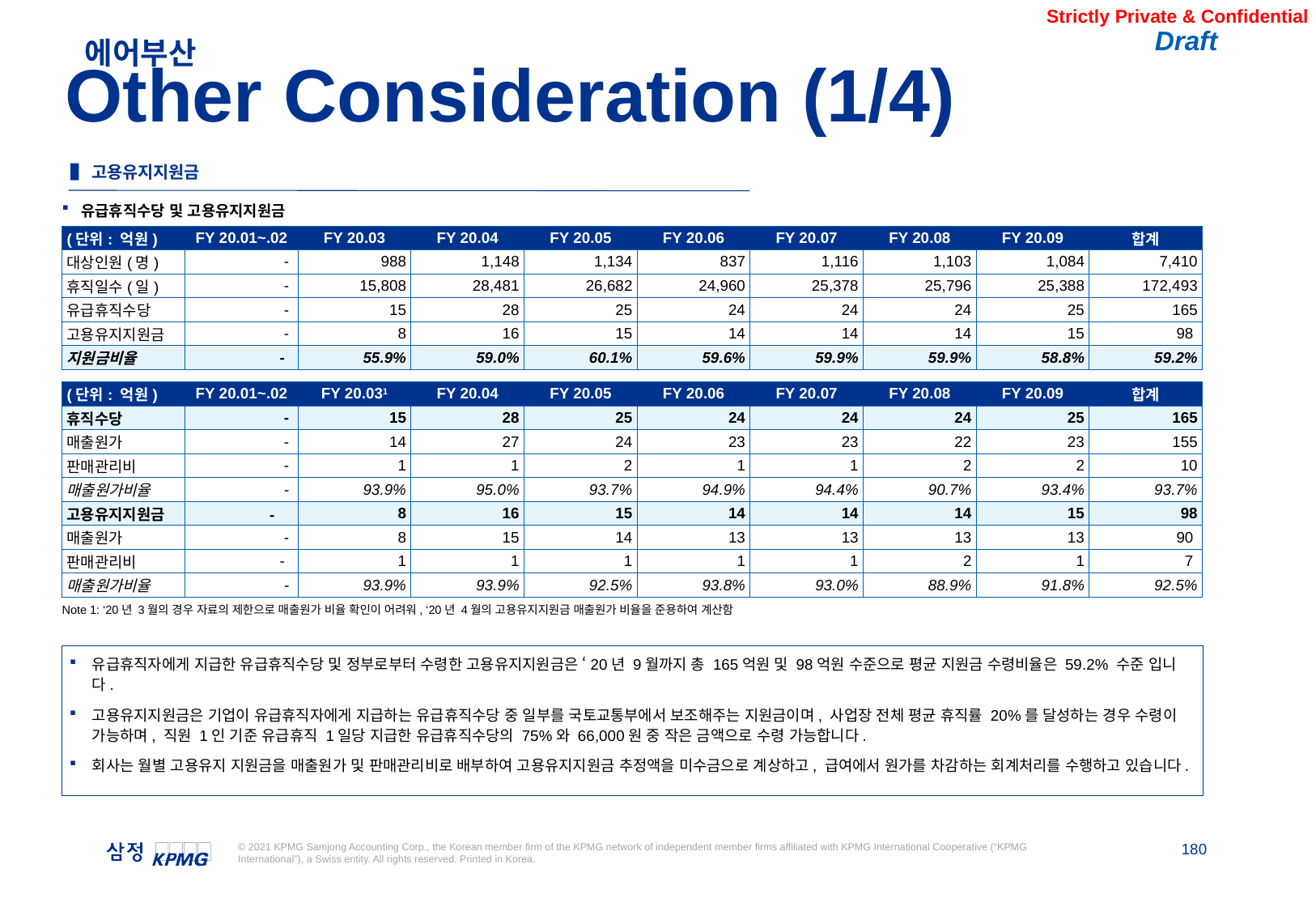

에어부산
Other Consideration (1/4)
▌고용유지지원금

유급휴직수당 및 고용유지지원금
| (단위: 억원) | FY 20.01~.02 | FY 20.03 | FY 20.04 | FY 20.05 | FY 20.06 | FY 20.07 | FY 20.08 | FY 20.09 | 합계 |
| --- | --- | --- | --- | --- | --- | --- | --- | --- | --- |
| 대상인원(명) | - | 988 | 1,148 | 1,134 | 837 | 1,116 | 1,103 | 1,084 | 7,410 |
| 휴직일수(일) | - | 15,808 | 28,481 | 26,682 | 24,960 | 25,378 | 25,796 | 25,388 | 172,493 |
| 유급휴직수당 | - | 15 | 28 | 25 | 24 | 24 | 24 | 25 | 165 |
| 고용유지지원금 | - | 8 | 16 | 15 | 14 | 14 | 14 | 15 | 98 |
| 지원금비율 | - | 55.9% | 59.0% | 60.1% | 59.6% | 59.9% | 59.9% | 58.8% | 59.2% |
| (단위: 억원) | FY 20.01~.02 | FY 20.031 | FY 20.04 | FY 20.05 | FY 20.06 | FY 20.07 | FY 20.08 | FY 20.09 | 합계 |
| --- | --- | --- | --- | --- | --- | --- | --- | --- | --- |
| 휴직수당 | - | 15 | 28 | 25 | 24 | 24 | 24 | 25 | 165 |
| 매출원가 | - | 14 | 27 | 24 | 23 | 23 | 22 | 23 | 155 |
| 판매관리비 | - | 1 | 1 | 2 | 1 | 1 | 2 | 2 | 10 |
| 매출원가비율 | - | 93.9% | 95.0% | 93.7% | 94.9% | 94.4% | 90.7% | 93.4% | 93.7% |
| 고용유지지원금 | - | 8 | 16 | 15 | 14 | 14 | 14 | 15 | 98 |
| 매출원가 | - | 8 | 15 | 14 | 13 | 13 | 13 | 13 | 90 |
| 판매관리비 | - | 1 | 1 | 1 | 1 | 1 | 2 | 1 | 7 |
| 매출원가비율 | - | 93.9% | 93.9% | 92.5% | 93.8% | 93.0% | 88.9% | 91.8% | 92.5% |
Note 1: ‘20년 3월의 경우 자료의 제한으로 매출원가 비율 확인이 어려워, ‘20년 4월의 고용유지지원금 매출원가 비율을 준용하여 계산함
유급휴직자에게 지급한 유급휴직수당 및 정부로부터 수령한 고용유지지원금은 ‘20년 9월까지 총 165억원 및 98억원 수준으로 평균 지원금 수령비율은 59.2% 수준 입니다.
고용유지지원금은 기업이 유급휴직자에게 지급하는 유급휴직수당 중 일부를 국토교통부에서 보조해주는 지원금이며, 사업장 전체 평균 휴직률 20%를 달성하는 경우 수령이 가능하며, 직원 1인 기준 유급휴직 1일당 지급한 유급휴직수당의 75%와 66,000원 중 작은 금액으로 수령 가능합니다.
회사는 월별 고용유지 지원금을 매출원가 및 판매관리비로 배부하여 고용유지지원금 추정액을 미수금으로 계상하고, 급여에서 원가를 차감하는 회계처리를 수행하고 있습니다.